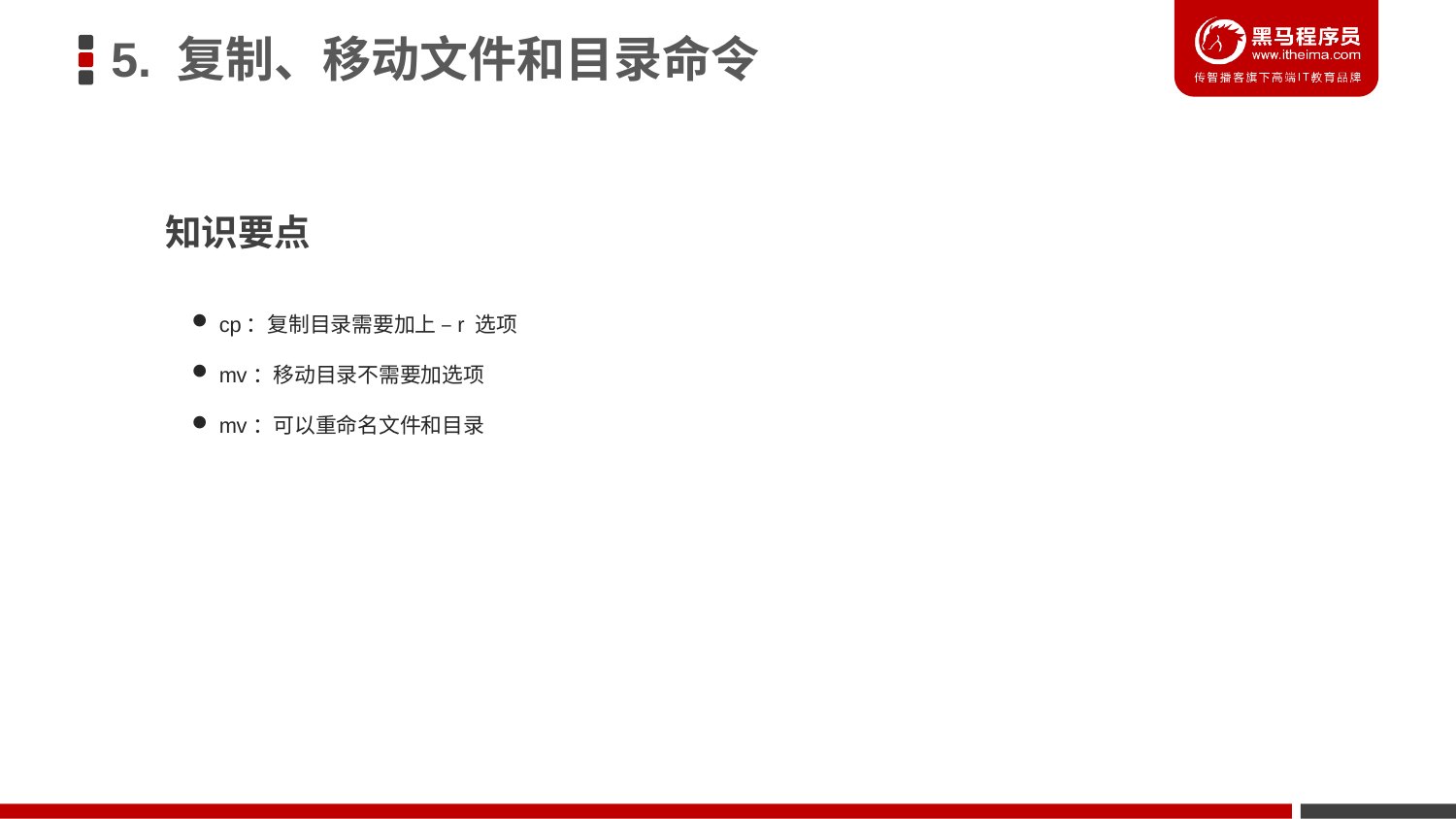

5. 复制、移动文件和目录命令
 知识要点
cp：复制目录需要加上 –r 选项

mv：移动目录不需要加选项

mv：可以重命名文件和目录